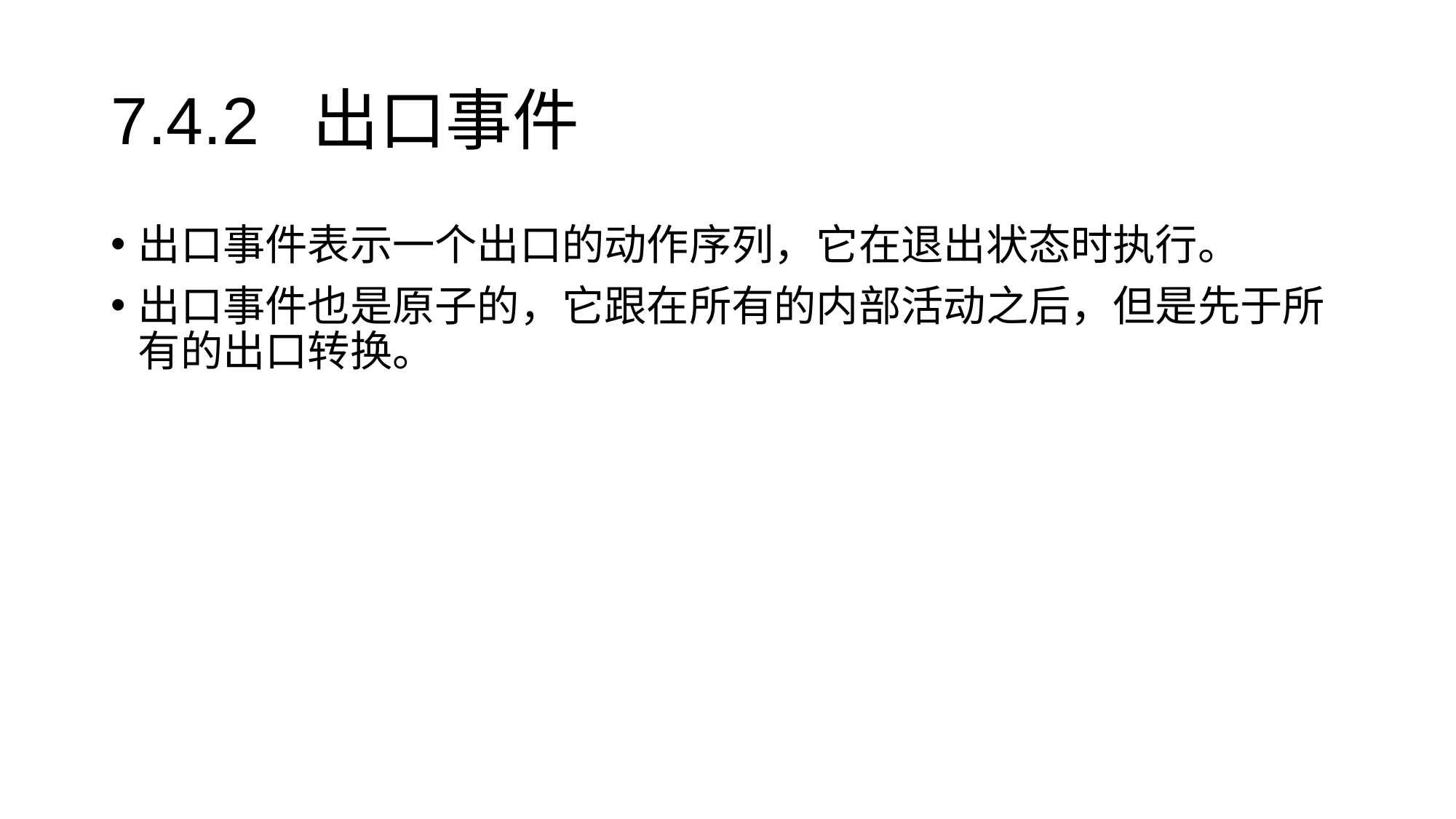

# 7.4.2  出口事件
出口事件表示一个出口的动作序列，它在退出状态时执行。
出口事件也是原子的，它跟在所有的内部活动之后，但是先于所有的出口转换。